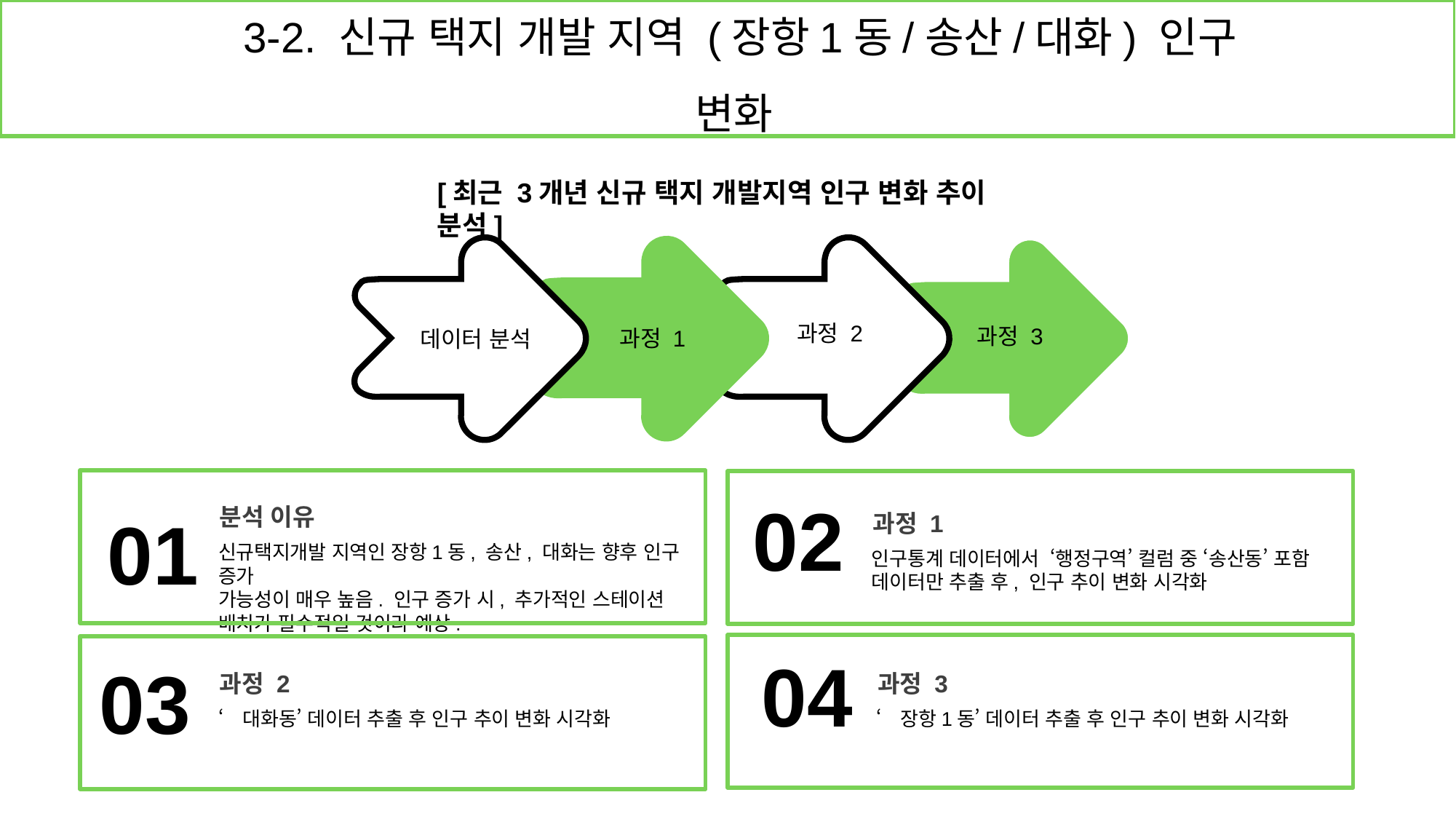

3-2. 신규 택지 개발 지역 (장항1동/송산/대화) 인구 변화
[최근 3개년 신규 택지 개발지역 인구 변화 추이 분석]

과정 2
과정 3
과정 1
데이터 분석

02
분석 이유
신규택지개발 지역인 장항1동, 송산, 대화는 향후 인구 증가
가능성이 매우 높음. 인구 증가 시, 추가적인 스테이션
배치가 필수적일 것이라 예상.

01
과정 1
인구통계 데이터에서  ‘행정구역’ 컬럼 중 ‘송산동’ 포함
데이터만 추출 후, 인구 추이 변화 시각화

04
03
과정 2
‘대화동’ 데이터 추출 후 인구 추이 변화 시각화

과정 3
‘장항1동’ 데이터 추출 후 인구 추이 변화 시각화